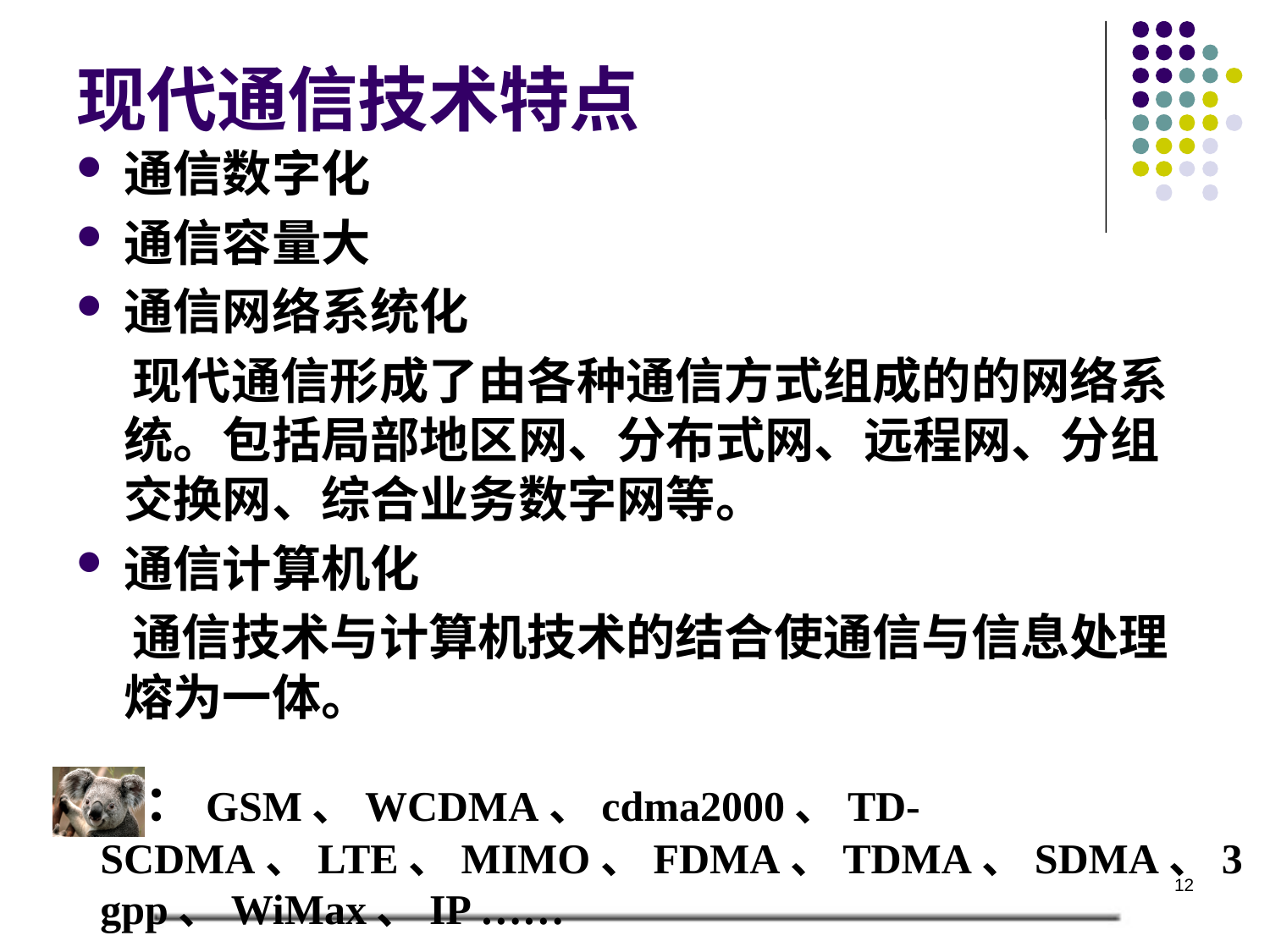

# 现代通信技术特点
通信数字化
通信容量大
通信网络系统化
    现代通信形成了由各种通信方式组成的的网络系统。包括局部地区网、分布式网、远程网、分组交换网、综合业务数字网等。
通信计算机化
    通信技术与计算机技术的结合使通信与信息处理熔为一体。
：GSM、WCDMA、cdma2000、TD-SCDMA、LTE、MIMO、FDMA、TDMA、SDMA、3gpp、WiMax、IP ……
12